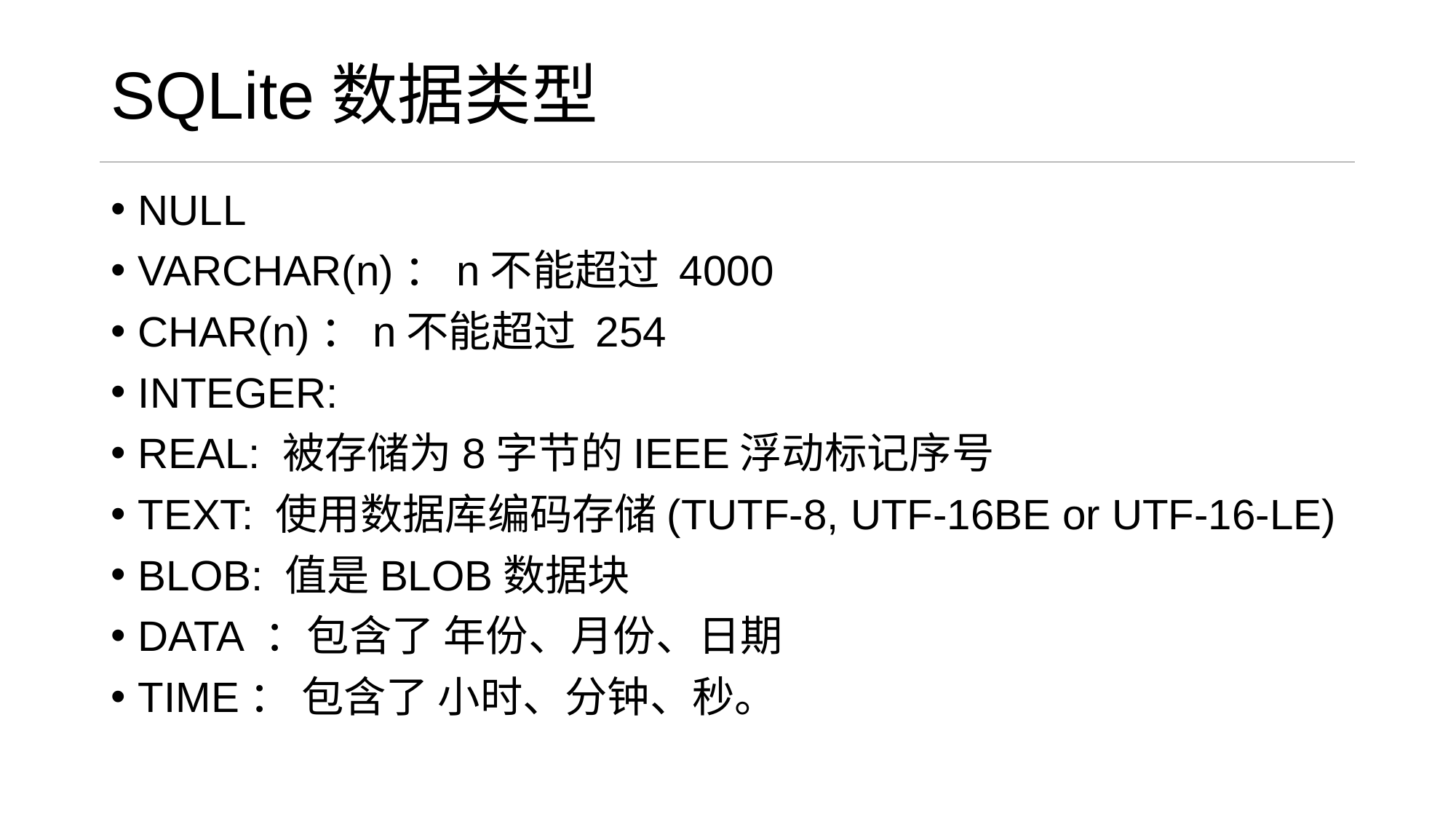

# SQLite数据类型
NULL
VARCHAR(n)：n不能超过 4000
CHAR(n)：n不能超过 254
INTEGER:
REAL: 被存储为8字节的IEEE浮动标记序号
TEXT: 使用数据库编码存储(TUTF-8, UTF-16BE or UTF-16-LE)
BLOB: 值是BLOB数据块
DATA ：包含了 年份、月份、日期
TIME： 包含了 小时、分钟、秒。